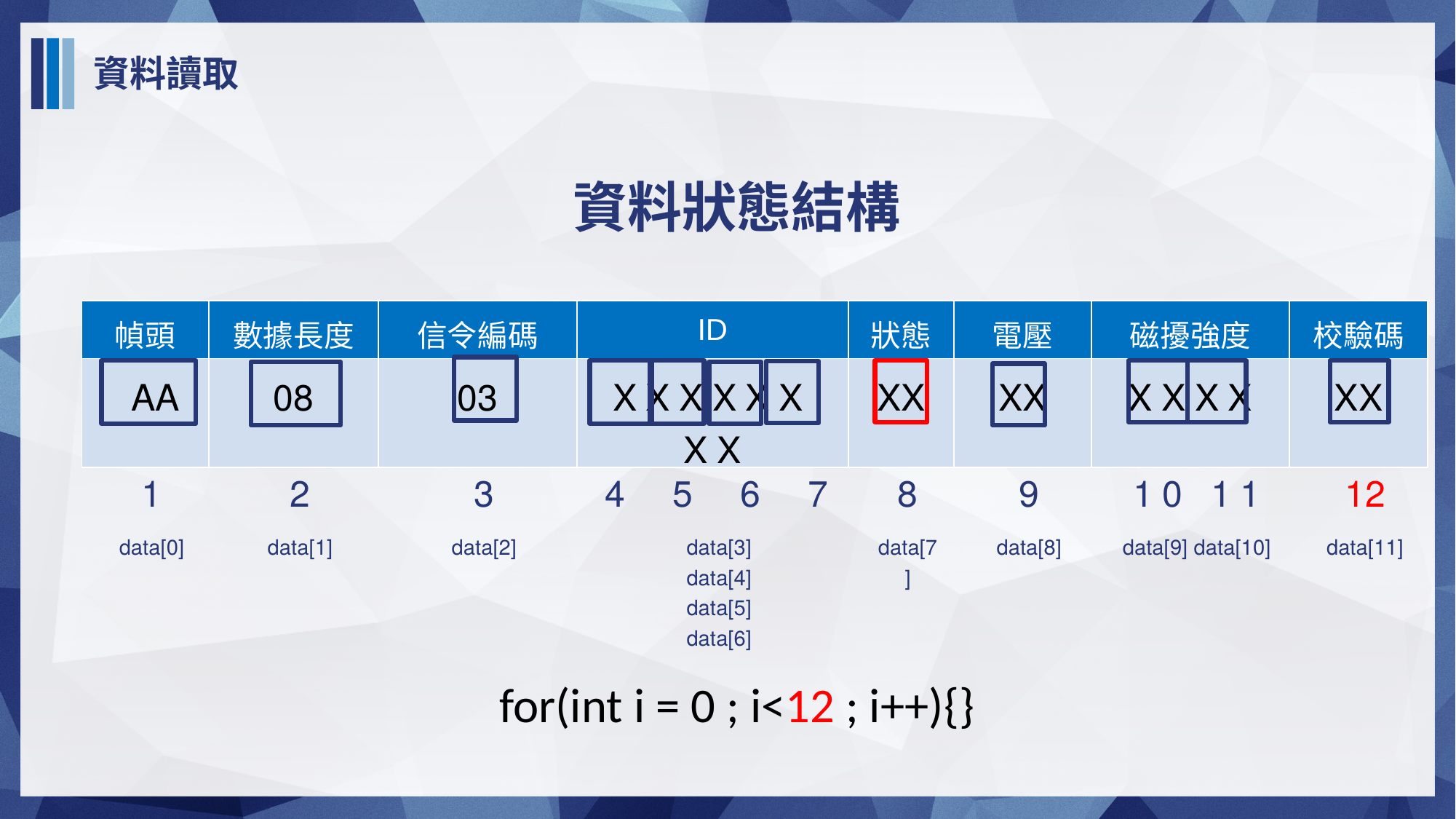

資料讀取
資料狀態結構
| 幀頭 | 數據長度 | 信令編碼 | ID | 狀態 | 電壓 | 磁擾強度 | 校驗碼 |
| --- | --- | --- | --- | --- | --- | --- | --- |
| AA | 08 | 03 | XXXXXXXX | XX | XX | XXXX | XX |

| 1 | 2 | 3 | 4 5 6 7 | 8 | 9 | 10 11 | 12 |
| --- | --- | --- | --- | --- | --- | --- | --- |
| data[0] | data[1] | data[2] | data[3] data[4] data[5] data[6] | data[7] | data[8] | data[9] data[10] | data[11] |
for(int i = 0 ; i<12 ; i++){}